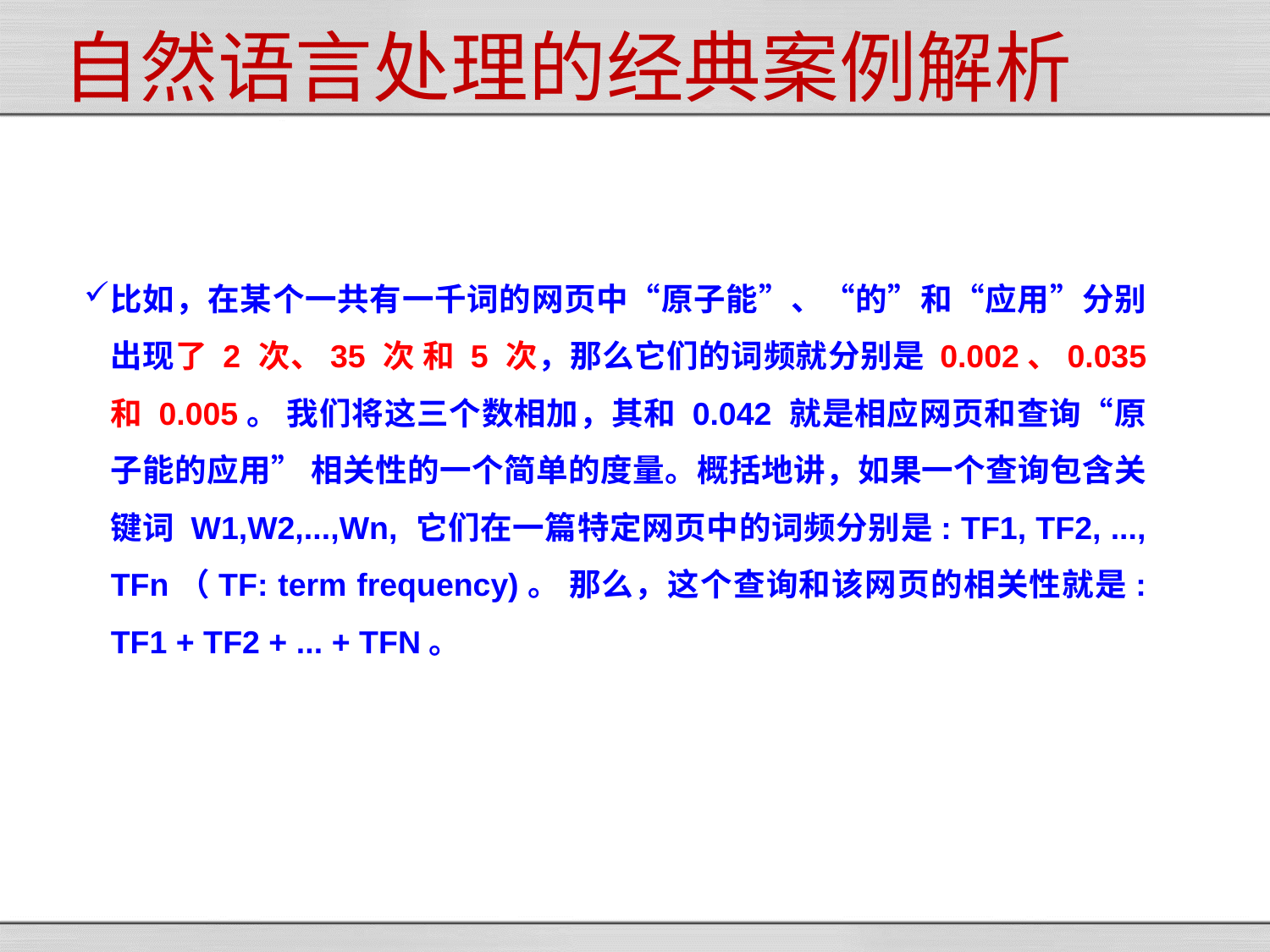

自然语言处理的经典案例解析
比如，在某个一共有一千词的网页中“原子能”、“的”和“应用”分别出现了 2 次、35 次 和 5 次，那么它们的词频就分别是 0.002、0.035 和 0.005。 我们将这三个数相加，其和 0.042 就是相应网页和查询“原子能的应用” 相关性的一个简单的度量。概括地讲，如果一个查询包含关键词 W1,W2,...,Wn, 它们在一篇特定网页中的词频分别是: TF1, TF2, ..., TFn（TF: term frequency)。 那么，这个查询和该网页的相关性就是: TF1 + TF2 + ... + TFN。